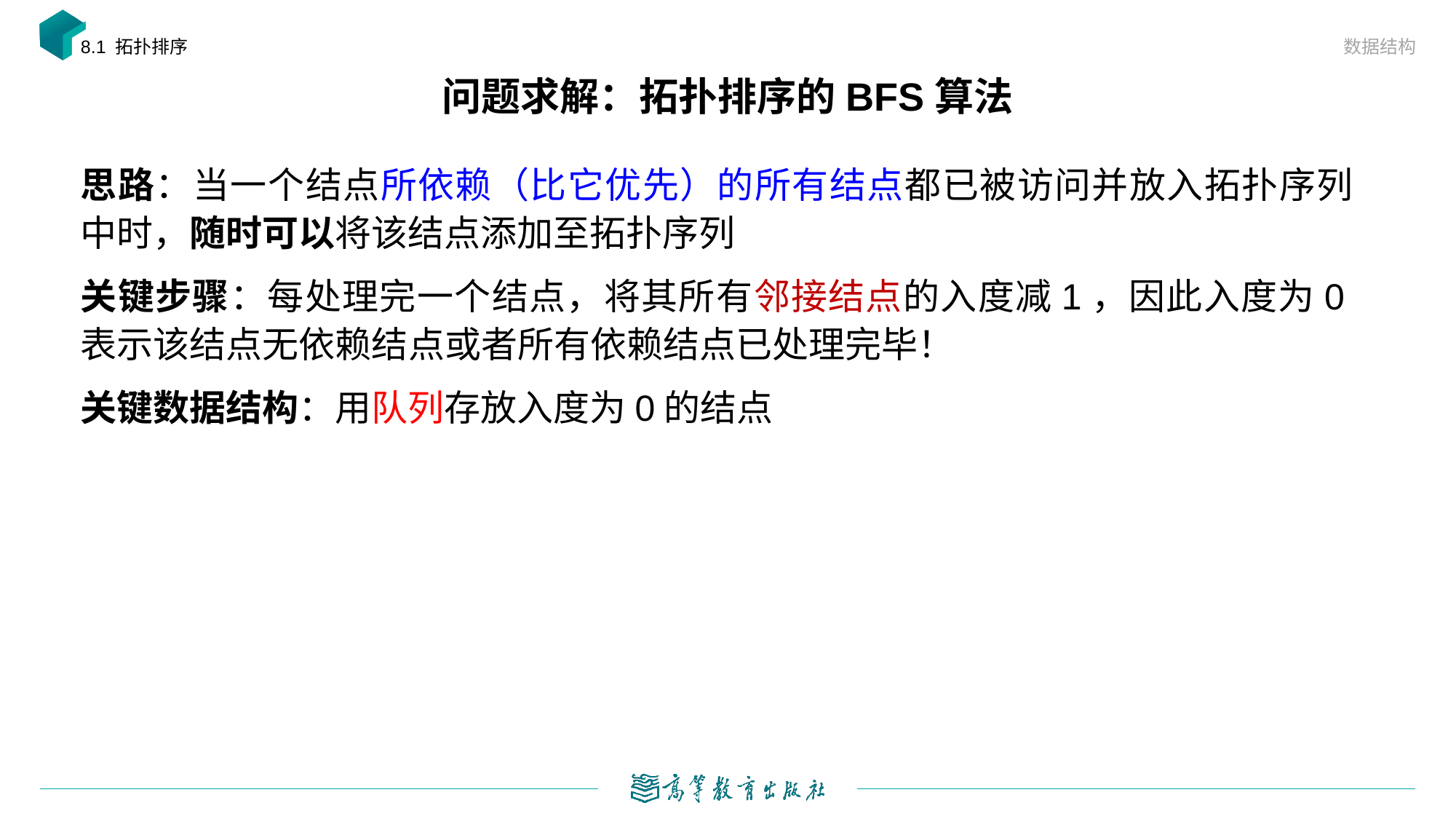

数据结构
8.1 拓扑排序
# 问题求解：拓扑排序的BFS算法
思路：当一个结点所依赖（比它优先）的所有结点都已被访问并放入拓扑序列中时，随时可以将该结点添加至拓扑序列
关键步骤：每处理完一个结点，将其所有邻接结点的入度减1，因此入度为0表示该结点无依赖结点或者所有依赖结点已处理完毕！
关键数据结构：用队列存放入度为0的结点